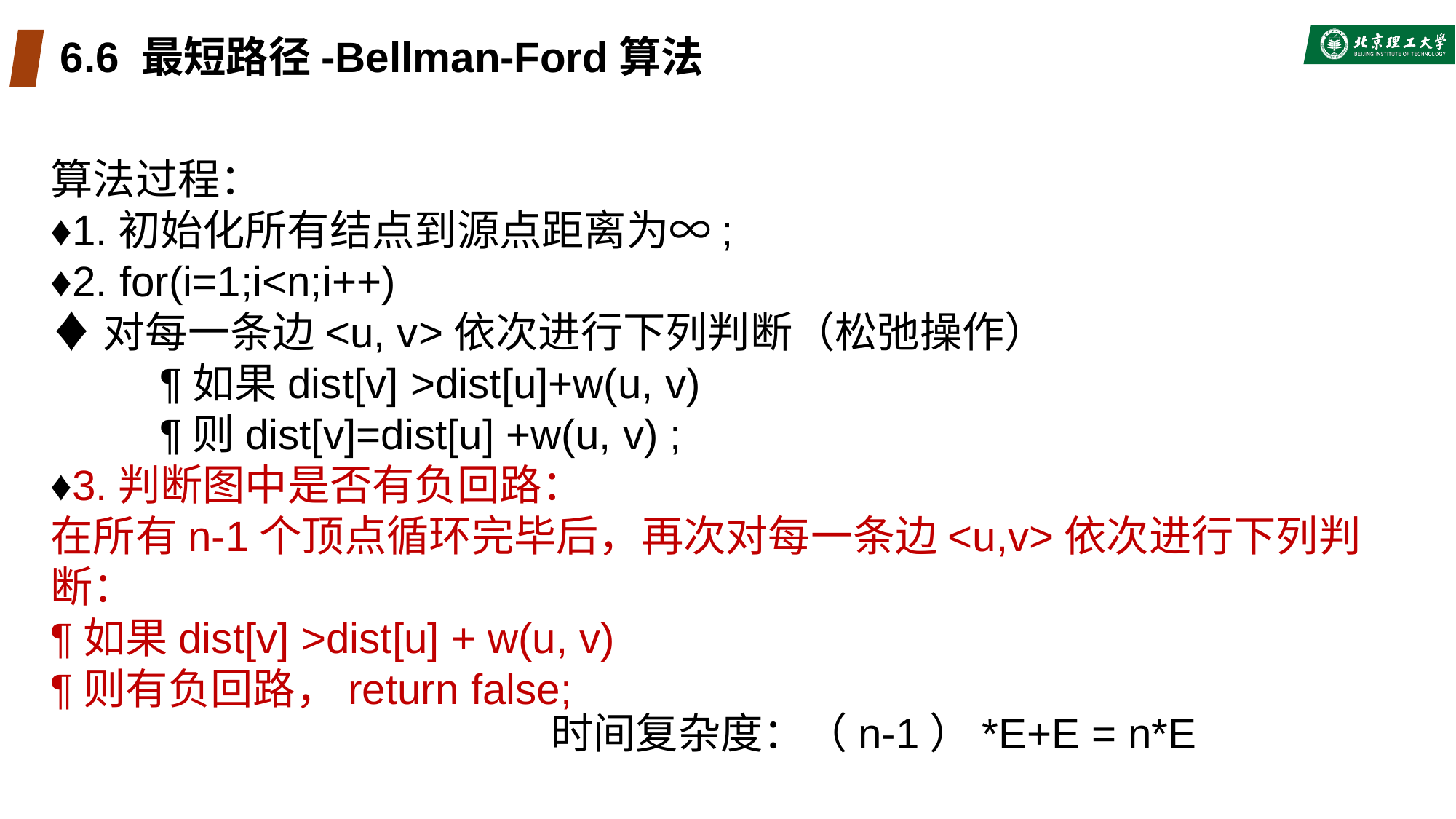

# 6.6 最短路径-Bellman-Ford算法
算法过程：
♦1.初始化所有结点到源点距离为∞;
♦2. for(i=1;i<n;i++)
♦对每一条边<u, v>依次进行下列判断（松弛操作）
	¶如果dist[v] >dist[u]+w(u, v)
	¶则dist[v]=dist[u] +w(u, v) ;
♦3.判断图中是否有负回路：
在所有n-1个顶点循环完毕后，再次对每一条边<u,v>依次进行下列判断：
¶如果dist[v] >dist[u] + w(u, v)
¶则有负回路，return false;

时间复杂度：（n-1）*E+E = n*E